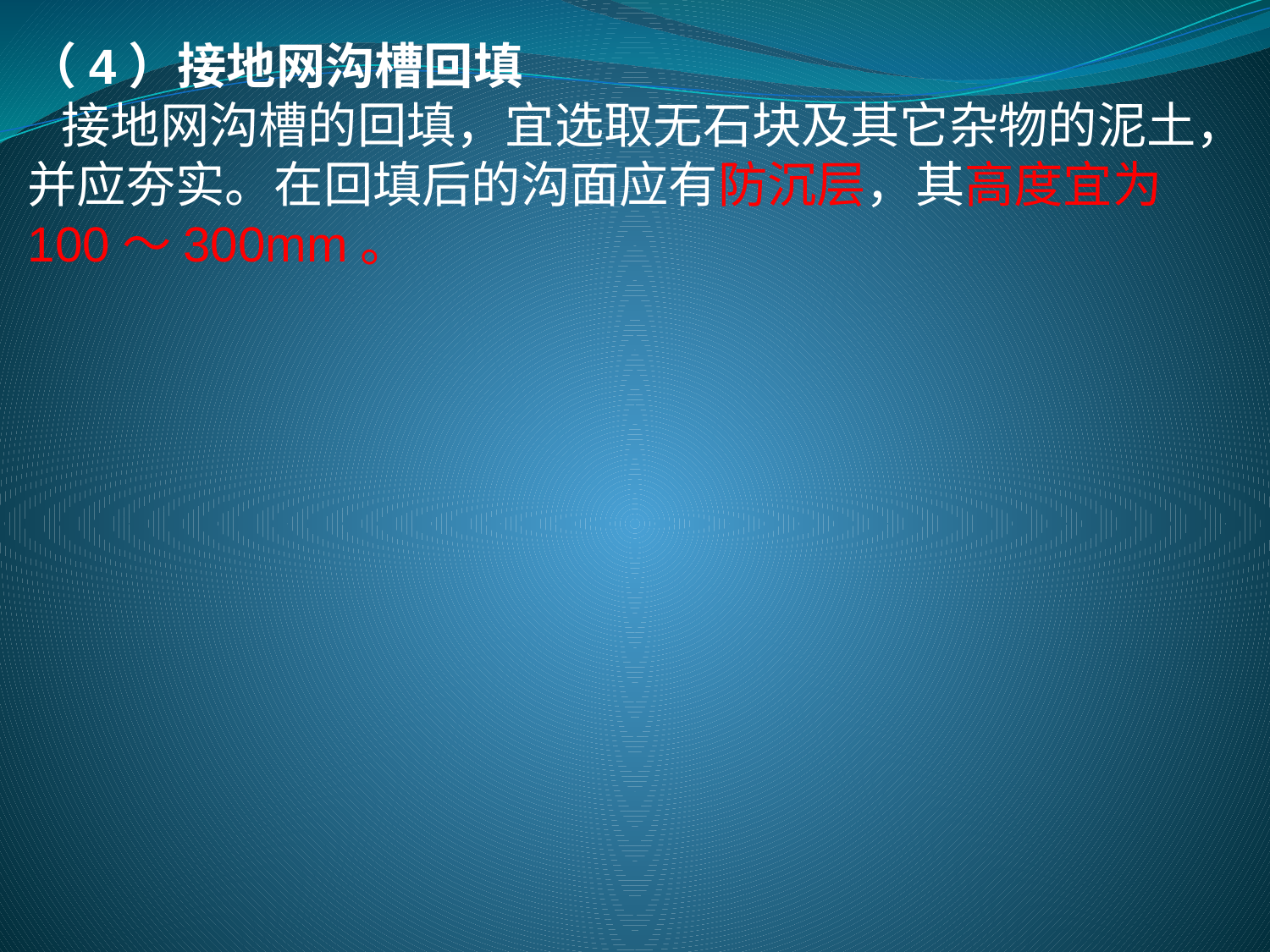

（4）接地网沟槽回填
  接地网沟槽的回填，宜选取无石块及其它杂物的泥土，并应夯实。在回填后的沟面应有防沉层，其高度宜为100～300mm。